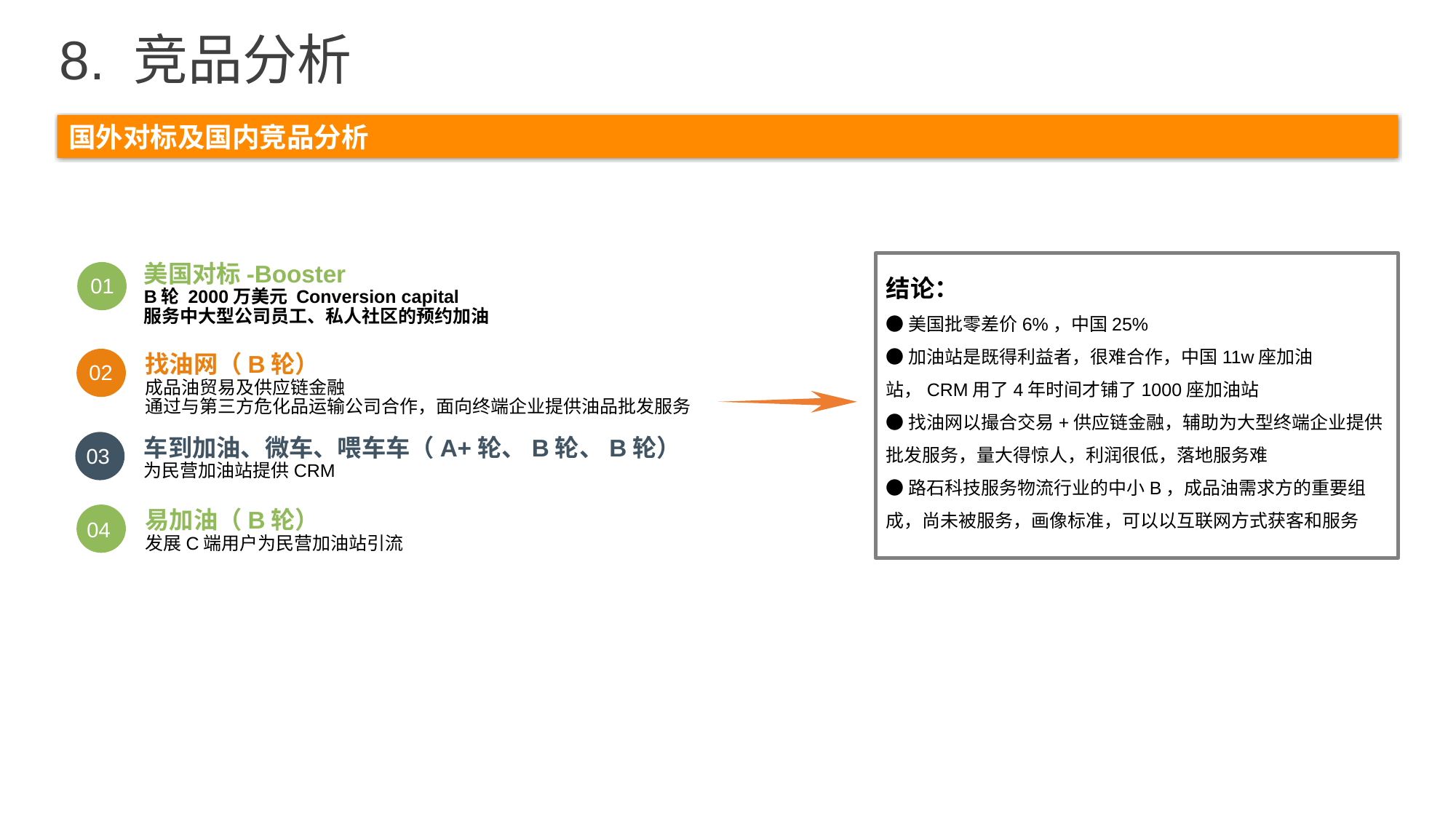

8. 竞品分析

国外对标及国内竞品分析
美国对标-Booster
B轮 2000万美元 Conversion capital
服务中大型公司员工、私人社区的预约加油

01
结论：
●美国批零差价6%，中国25%
●加油站是既得利益者，很难合作，中国11w座加油站，CRM用了4年时间才铺了1000座加油站
●找油网以撮合交易+供应链金融，辅助为大型终端企业提供批发服务，量大得惊人，利润很低，落地服务难
●路石科技服务物流行业的中小B，成品油需求方的重要组成，尚未被服务，画像标准，可以以互联网方式获客和服务

找油网（B轮）
成品油贸易及供应链金融
通过与第三方危化品运输公司合作，面向终端企业提供油品批发服务

02

车到加油、微车、喂车车（A+轮、B轮、B轮）
为民营加油站提供CRM

03
易加油（B轮）
发展C端用户为民营加油站引流

04